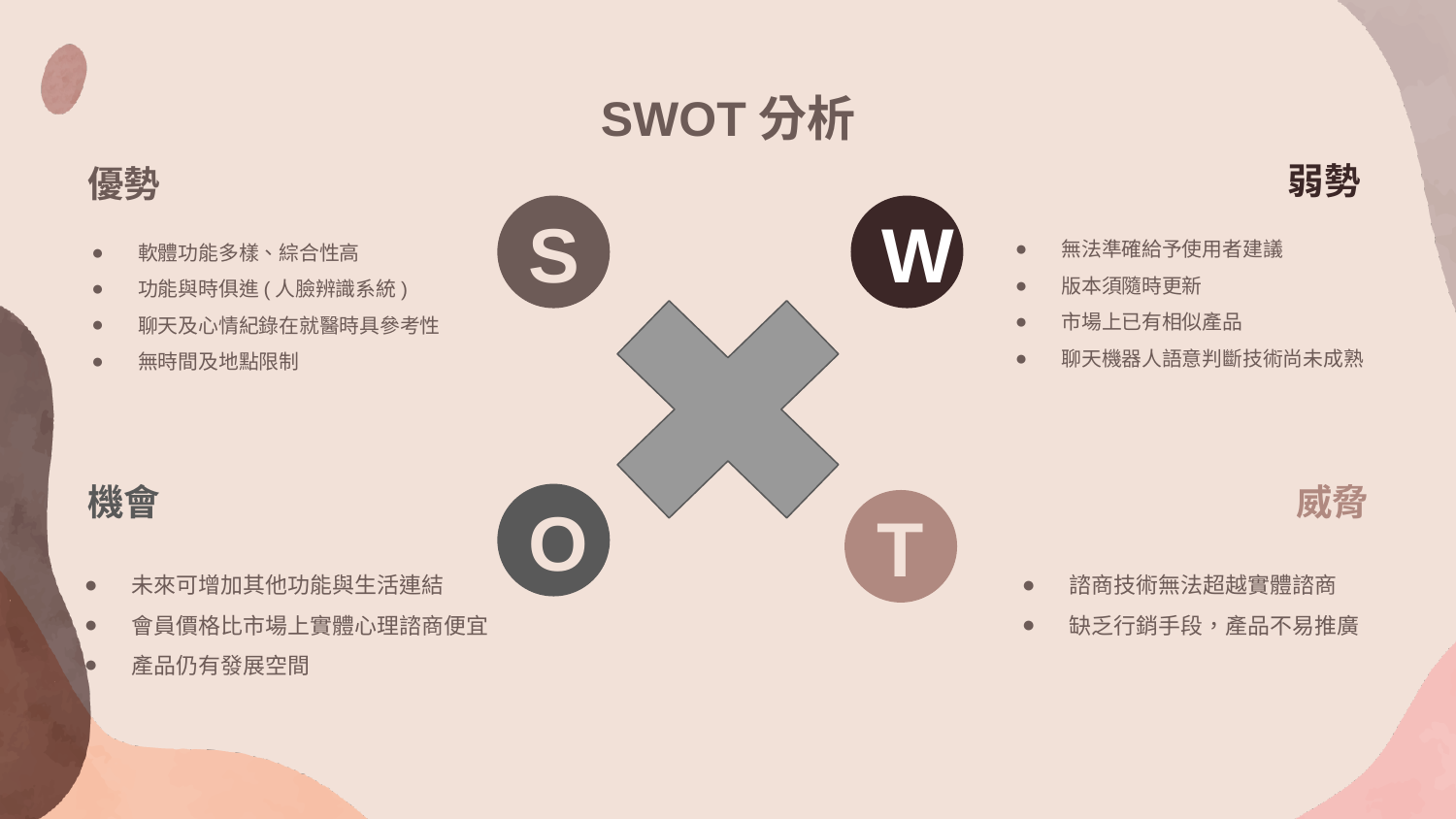

# SWOT分析
弱勢
w
無法準確給予使用者建議
版本須隨時更新
市場上已有相似產品
聊天機器人語意判斷技術尚未成熟

弱勢
優勢
S
軟體功能多樣、綜合性高
功能與時俱進(人臉辨識系統)
聊天及心情紀錄在就醫時具參考性
無時間及地點限制
W

機會
O
未來可增加其他功能與生活連結
會員價格比市場上實體心理諮商便宜
產品仍有發展空間

威脅
T
諮商技術無法超越實體諮商
缺乏行銷手段，產品不易推廣